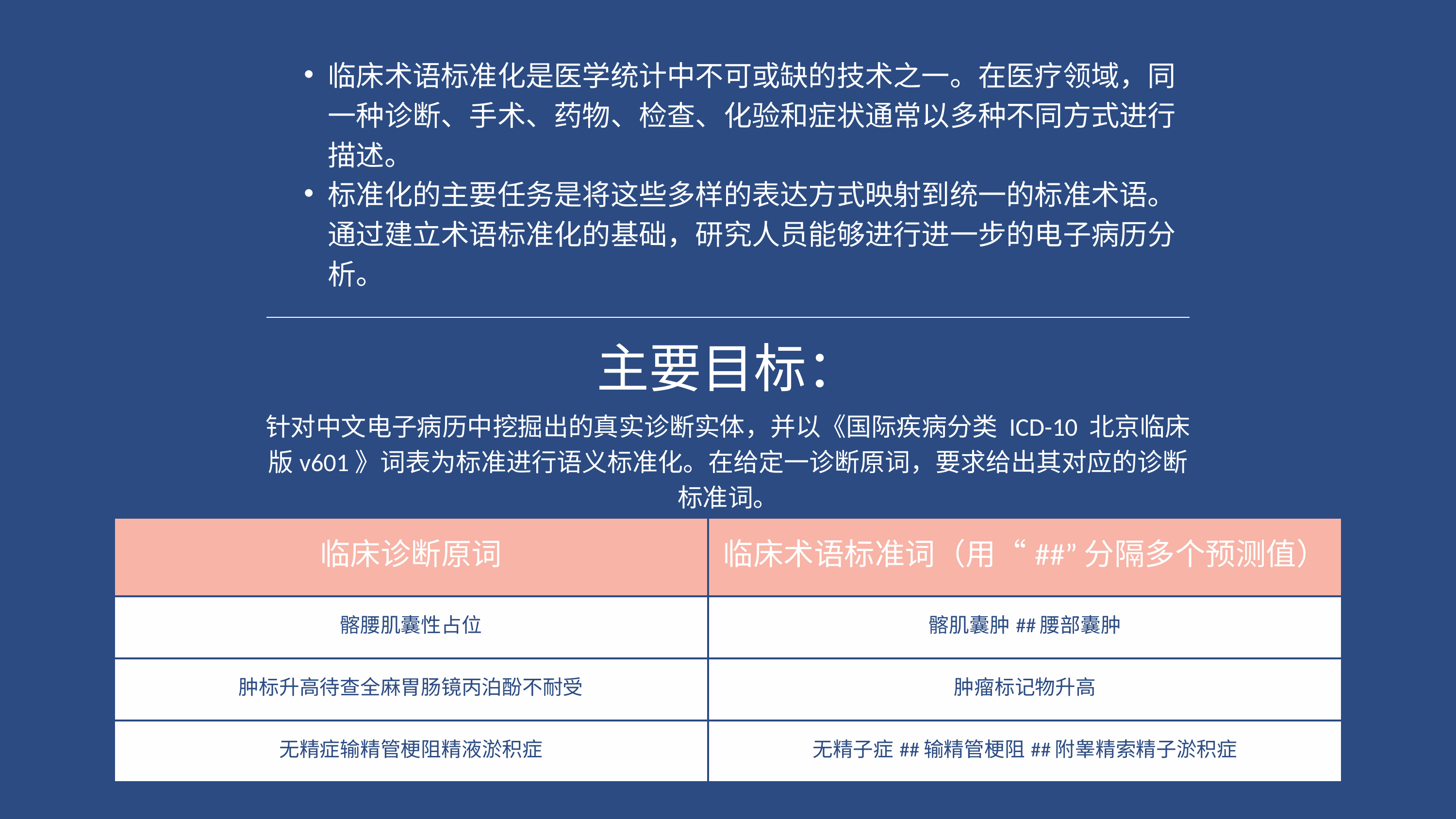

| 临床术语标准化是医学统计中不可或缺的技术之一。在医疗领域，同一种诊断、手术、药物、检查、化验和症状通常以多种不同方式进行描述。 标准化的主要任务是将这些多样的表达方式映射到统一的标准术语。通过建立术语标准化的基础，研究人员能够进行进一步的电子病历分析。 |
| --- |
主要目标：
针对中文电子病历中挖掘出的真实诊断实体，并以《国际疾病分类 ICD-10 北京临床版v601》词表为标准进行语义标准化。在给定一诊断原词，要求给出其对应的诊断标准词。

| 临床诊断原词 | 临床术语标准词（用“##”分隔多个预测值） |
| --- | --- |
| 髂腰肌囊性占位 | 髂肌囊肿##腰部囊肿 |
| 肿标升高待查全麻胃肠镜丙泊酚不耐受 | 肿瘤标记物升高 |
| 无精症输精管梗阻精液淤积症 | 无精子症##输精管梗阻##附睾精索精子淤积症 |